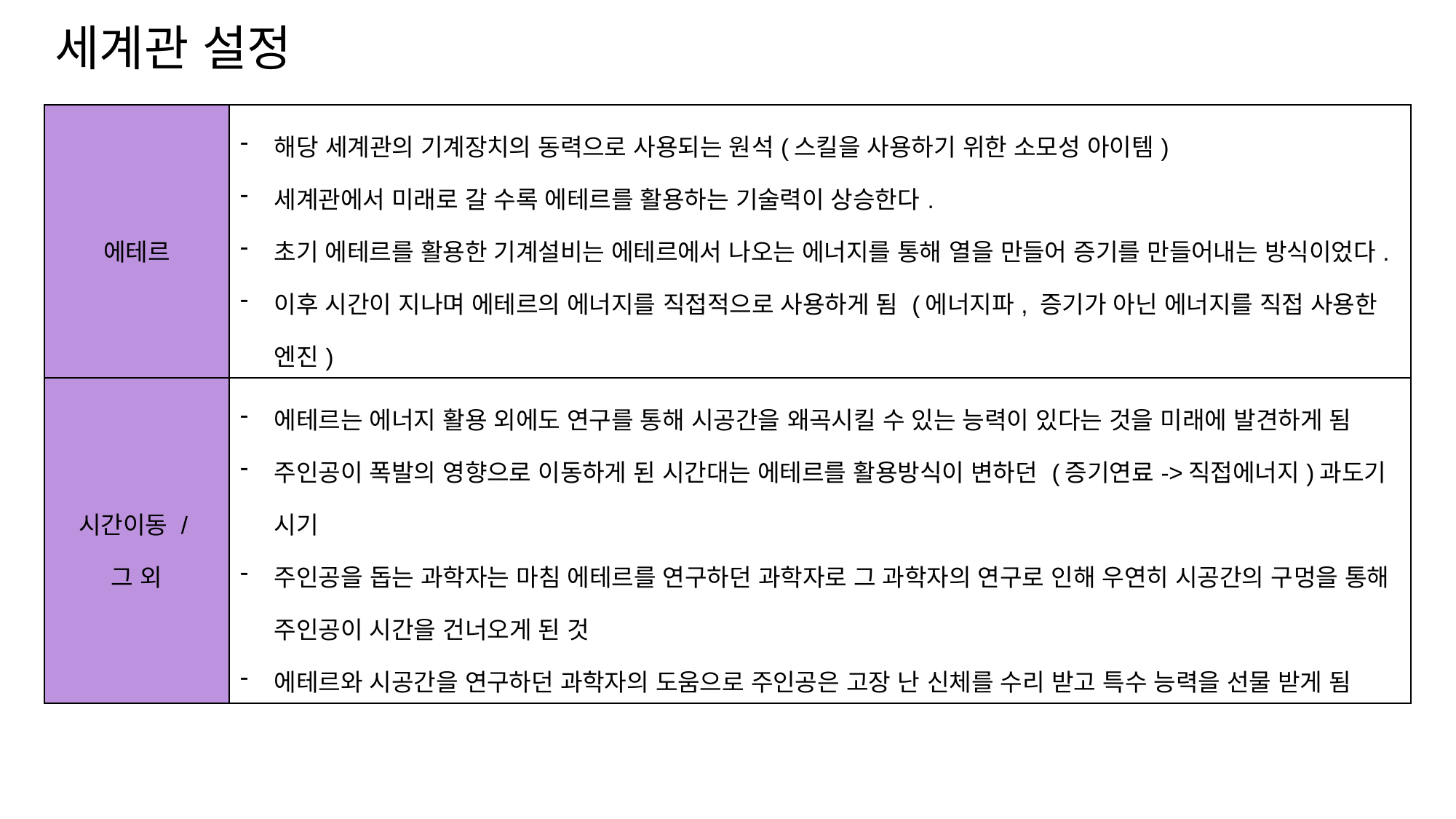

# 세계관 설정
| 에테르 | 해당 세계관의 기계장치의 동력으로 사용되는 원석(스킬을 사용하기 위한 소모성 아이템) 세계관에서 미래로 갈 수록 에테르를 활용하는 기술력이 상승한다. 초기 에테르를 활용한 기계설비는 에테르에서 나오는 에너지를 통해 열을 만들어 증기를 만들어내는 방식이었다. 이후 시간이 지나며 에테르의 에너지를 직접적으로 사용하게 됨 (에너지파, 증기가 아닌 에너지를 직접 사용한 엔진) |
| --- | --- |
| 시간이동 / 그 외 | 에테르는 에너지 활용 외에도 연구를 통해 시공간을 왜곡시킬 수 있는 능력이 있다는 것을 미래에 발견하게 됨 주인공이 폭발의 영향으로 이동하게 된 시간대는 에테르를 활용방식이 변하던 (증기연료->직접에너지)과도기 시기 주인공을 돕는 과학자는 마침 에테르를 연구하던 과학자로 그 과학자의 연구로 인해 우연히 시공간의 구멍을 통해 주인공이 시간을 건너오게 된 것 에테르와 시공간을 연구하던 과학자의 도움으로 주인공은 고장 난 신체를 수리 받고 특수 능력을 선물 받게 됨 |